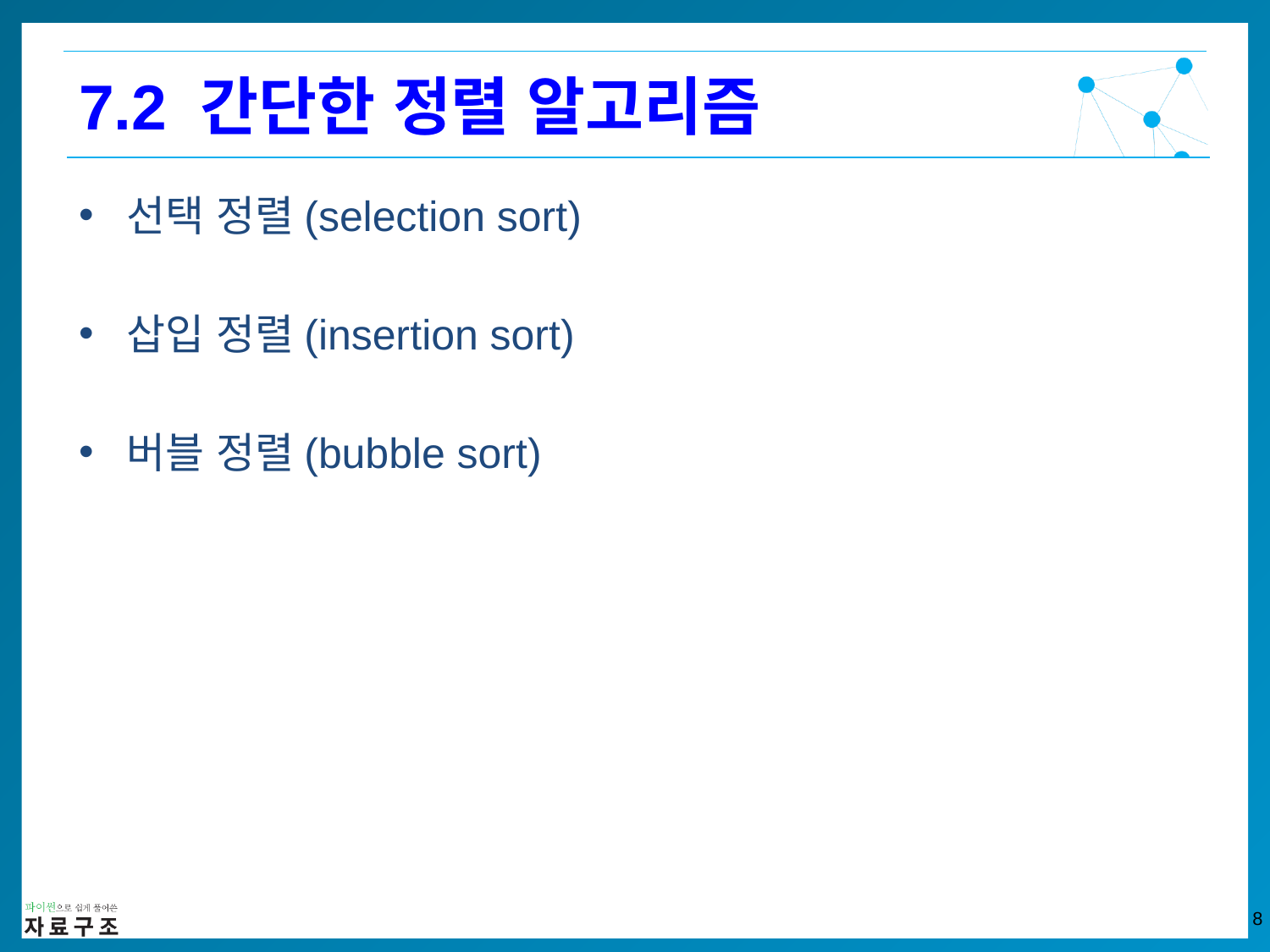

7.2 간단한 정렬 알고리즘
선택 정렬(selection sort)

삽입 정렬(insertion sort)

버블 정렬(bubble sort)